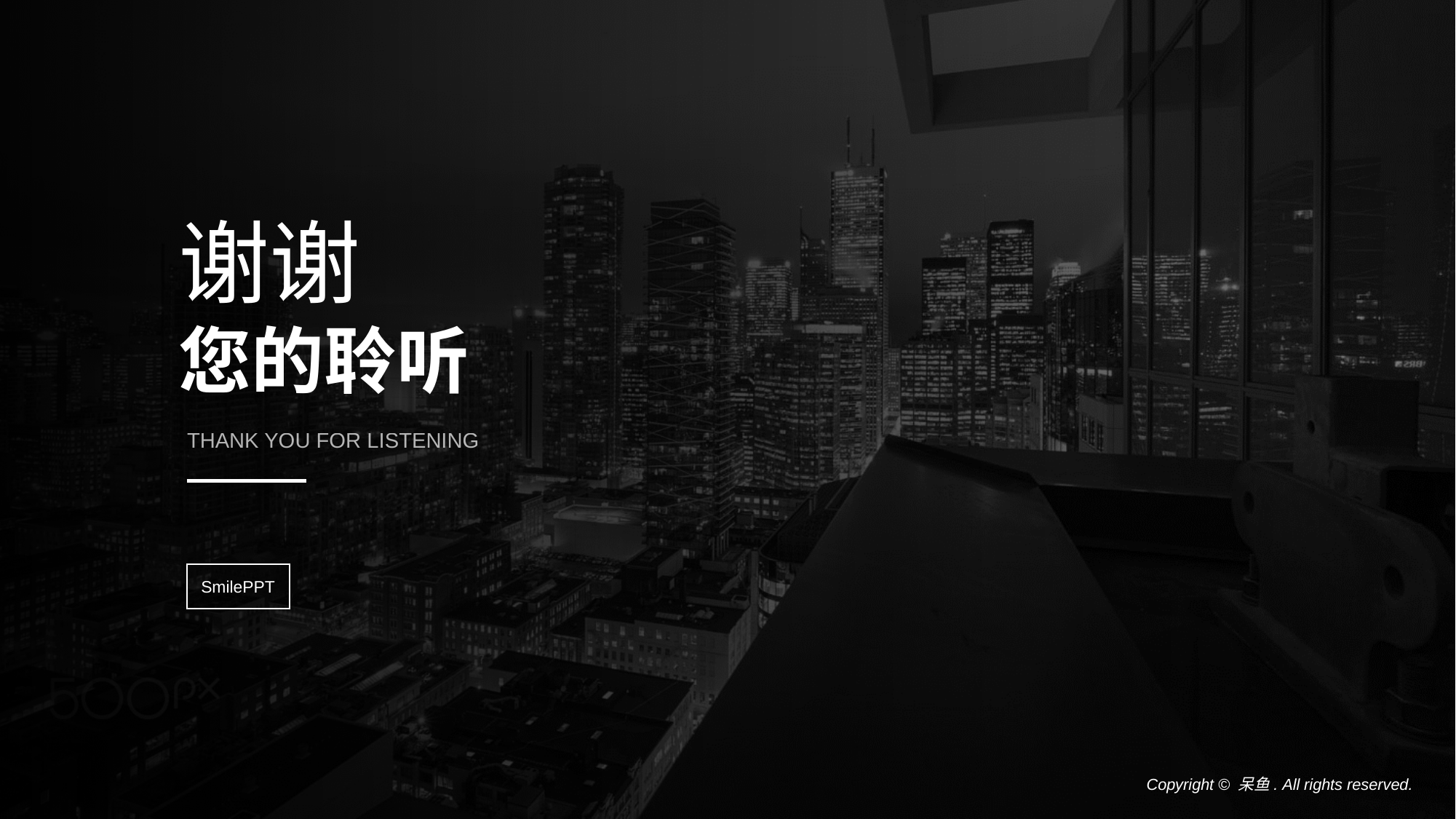

谢谢
您的聆听
THANK YOU FOR LISTENING
SmilePPT
Copyright © 呆鱼. All rights reserved.